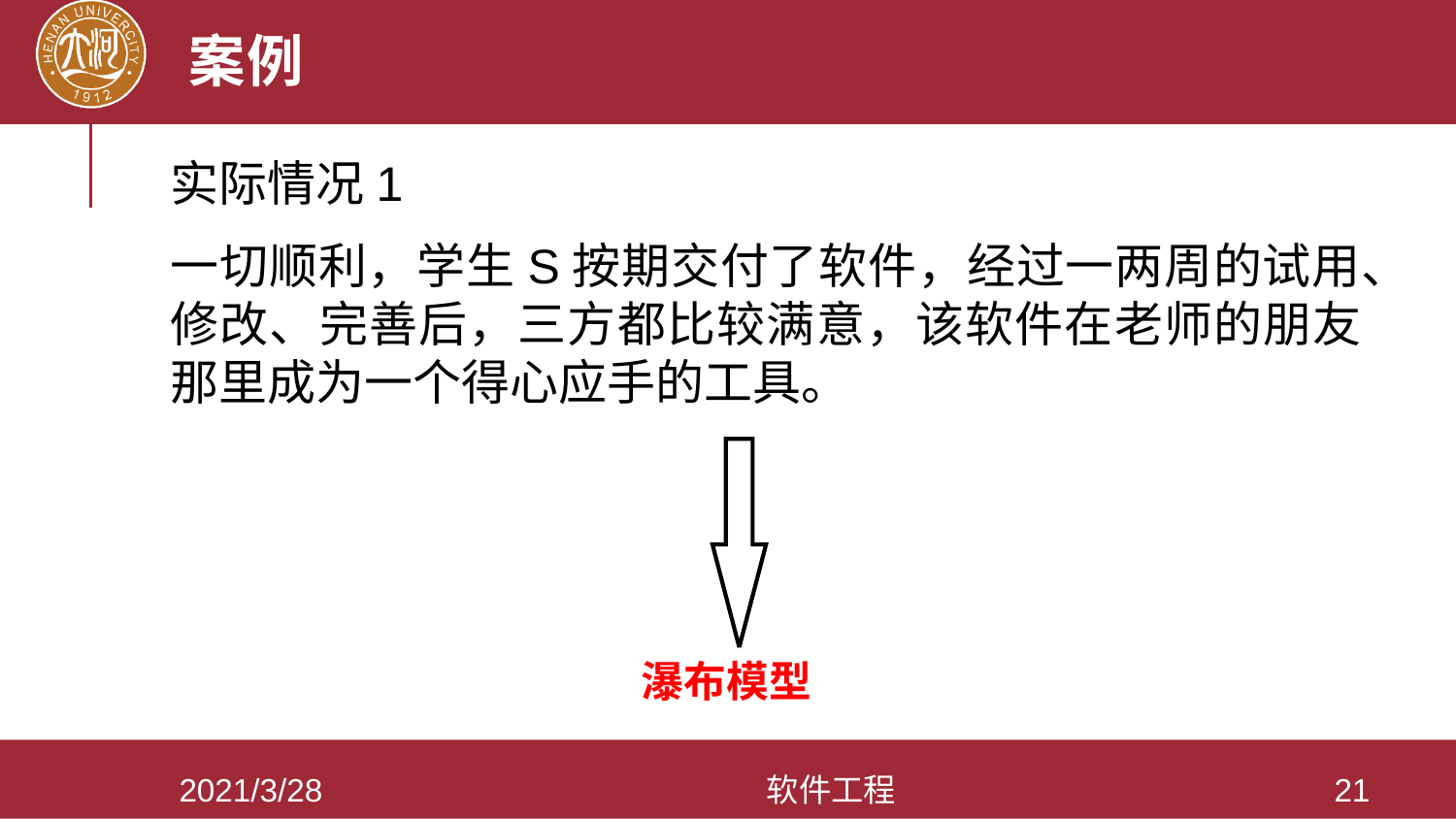

# 案例
实际情况1
一切顺利，学生S按期交付了软件，经过一两周的试用、修改、完善后，三方都比较满意，该软件在老师的朋友那里成为一个得心应手的工具。

         瀑布模型
2021/3/28
软件工程
21